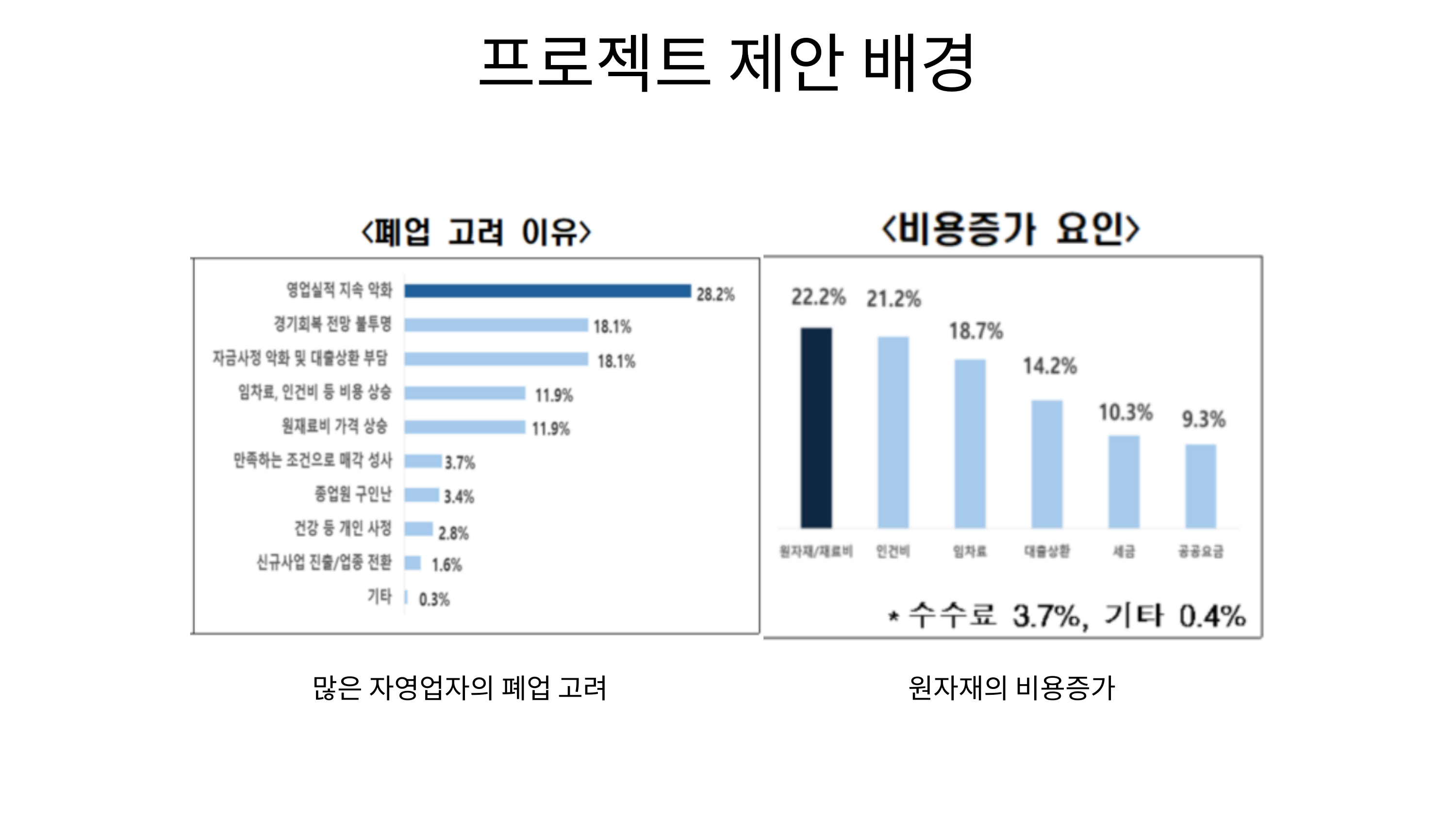

프로젝트 제안 배경

많은 자영업자의 폐업 고려
원자재의 비용증가